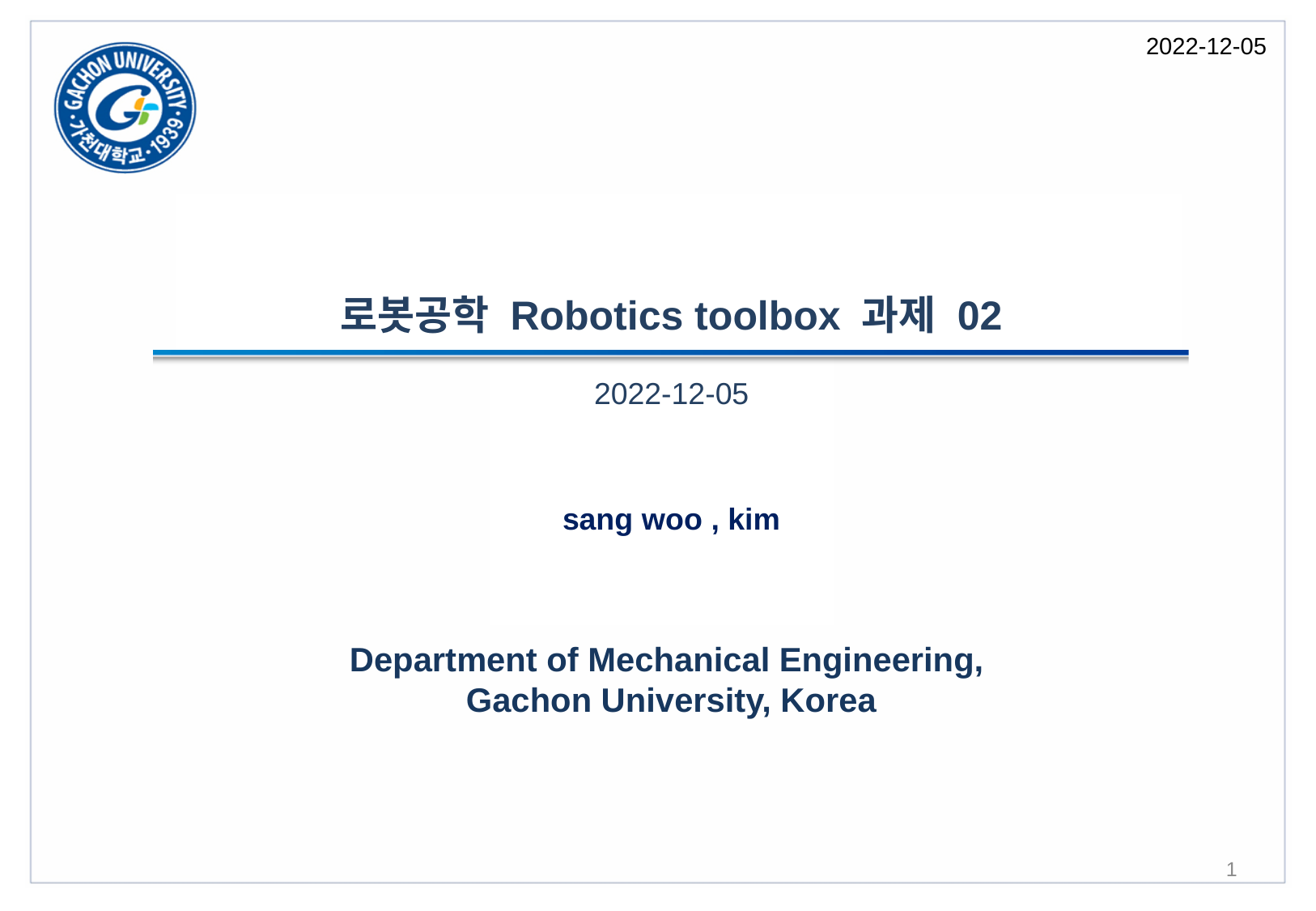

2022-12-05
# 로봇공학 Robotics toolbox 과제 02
2022-12-05
sang woo , kim
Department of Mechanical Engineering,
Gachon University, Korea
1